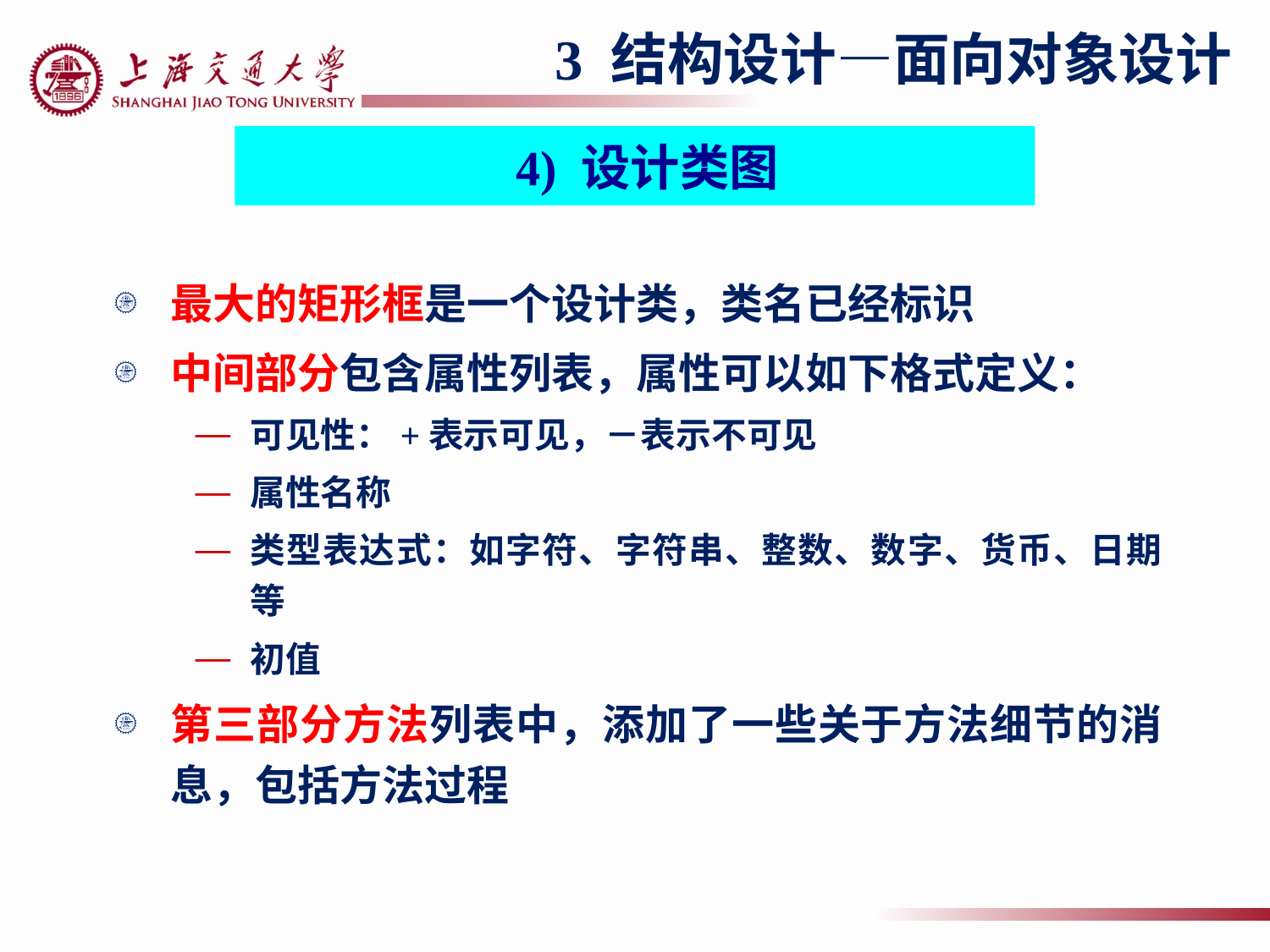

3 结构设计—面向对象设计
  4) 设计类图
最大的矩形框是一个设计类，类名已经标识
中间部分包含属性列表，属性可以如下格式定义：
可见性：+表示可见，－表示不可见
属性名称
类型表达式：如字符、字符串、整数、数字、货币、日期等
初值
第三部分方法列表中，添加了一些关于方法细节的消息，包括方法过程